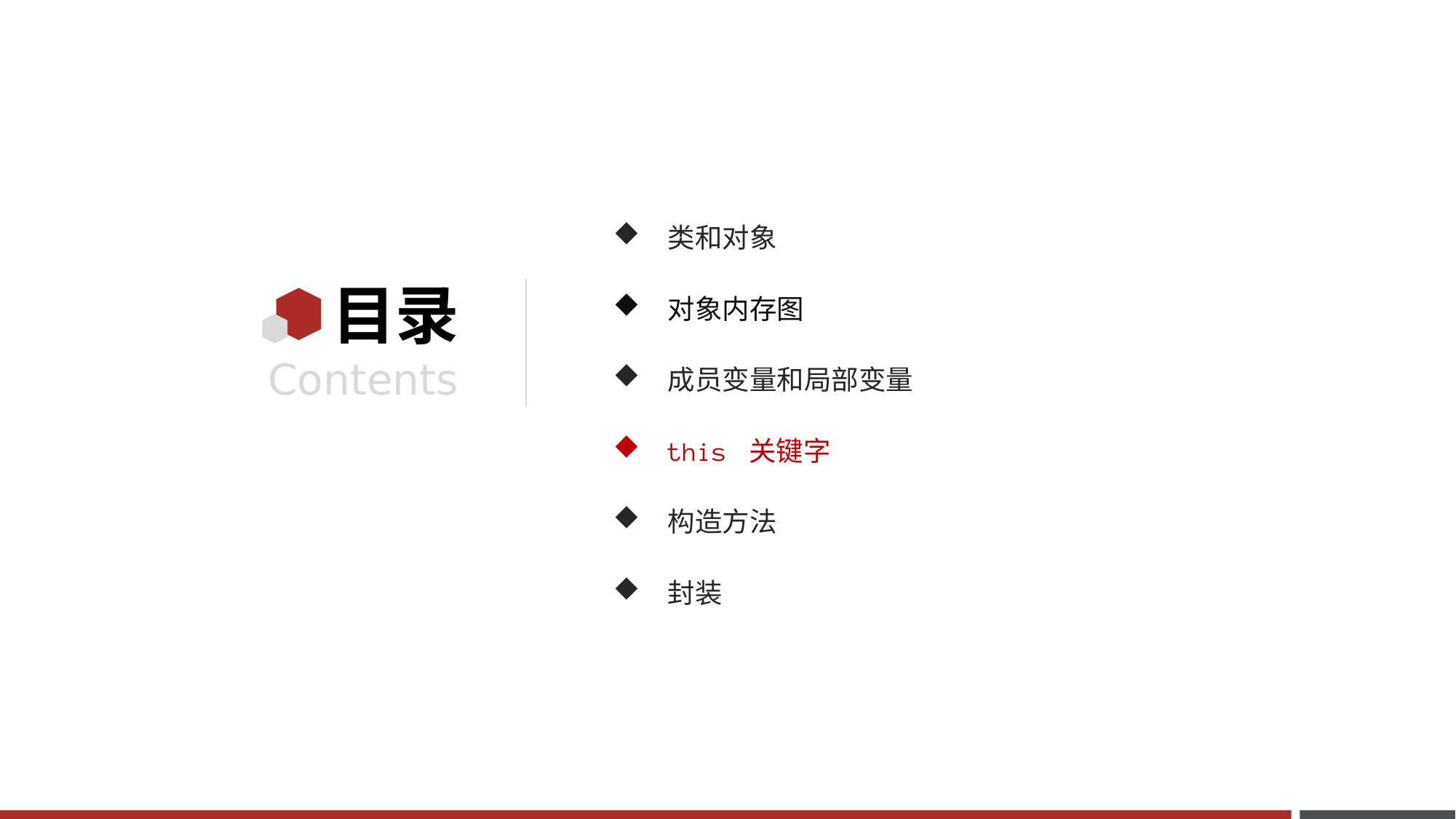

类和对象
对象内存图
成员变量和局部变量
this 关键字
构造方法
封装